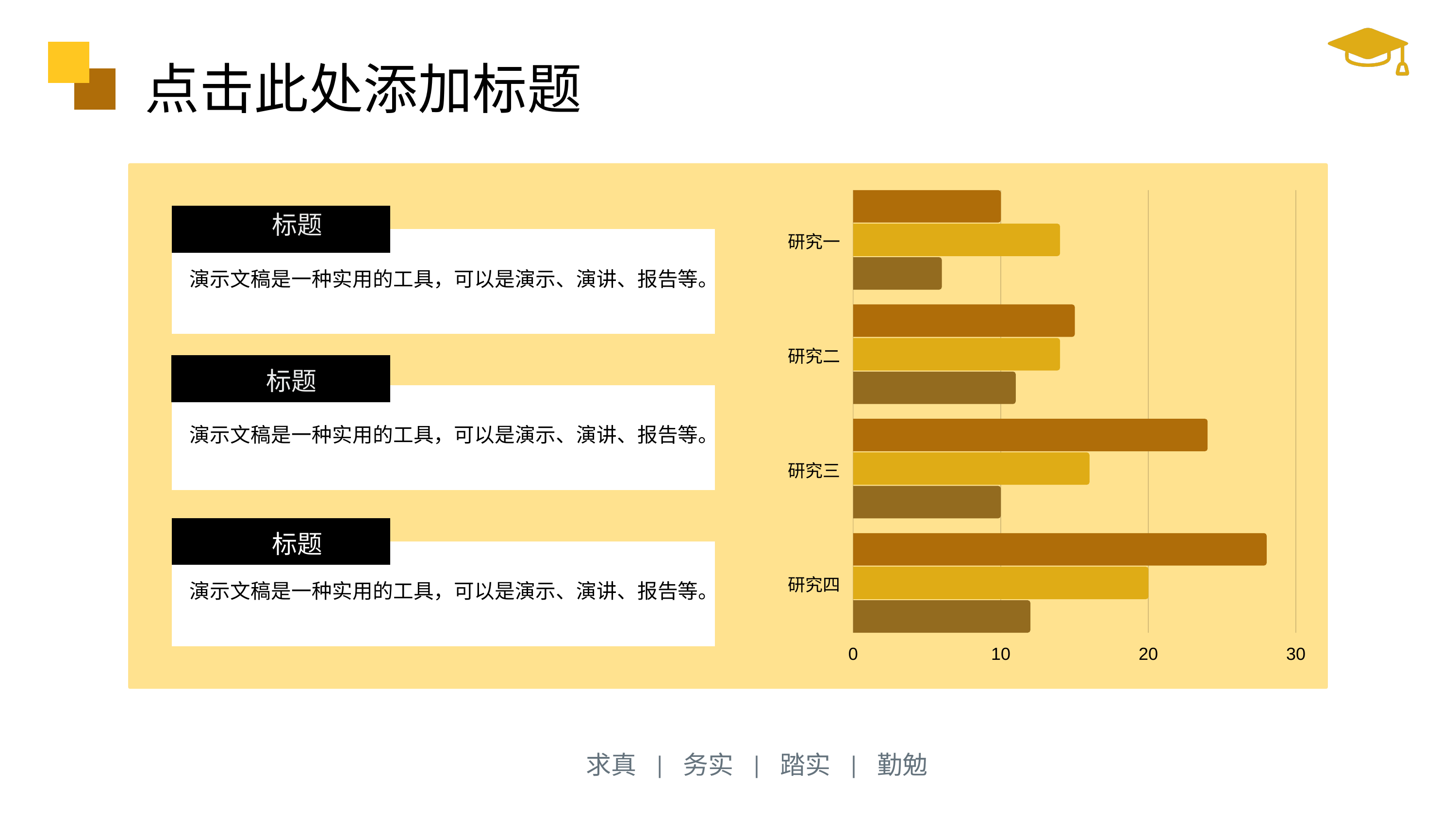

点击此处添加标题

研究一
研究二
研究三
研究四
0
10
20
30
标题

演示文稿是一种实用的工具，可以是演示、演讲、报告等。

标题

演示文稿是一种实用的工具，可以是演示、演讲、报告等。

标题

演示文稿是一种实用的工具，可以是演示、演讲、报告等。
求真  |  务实  |  踏实  |  勤勉